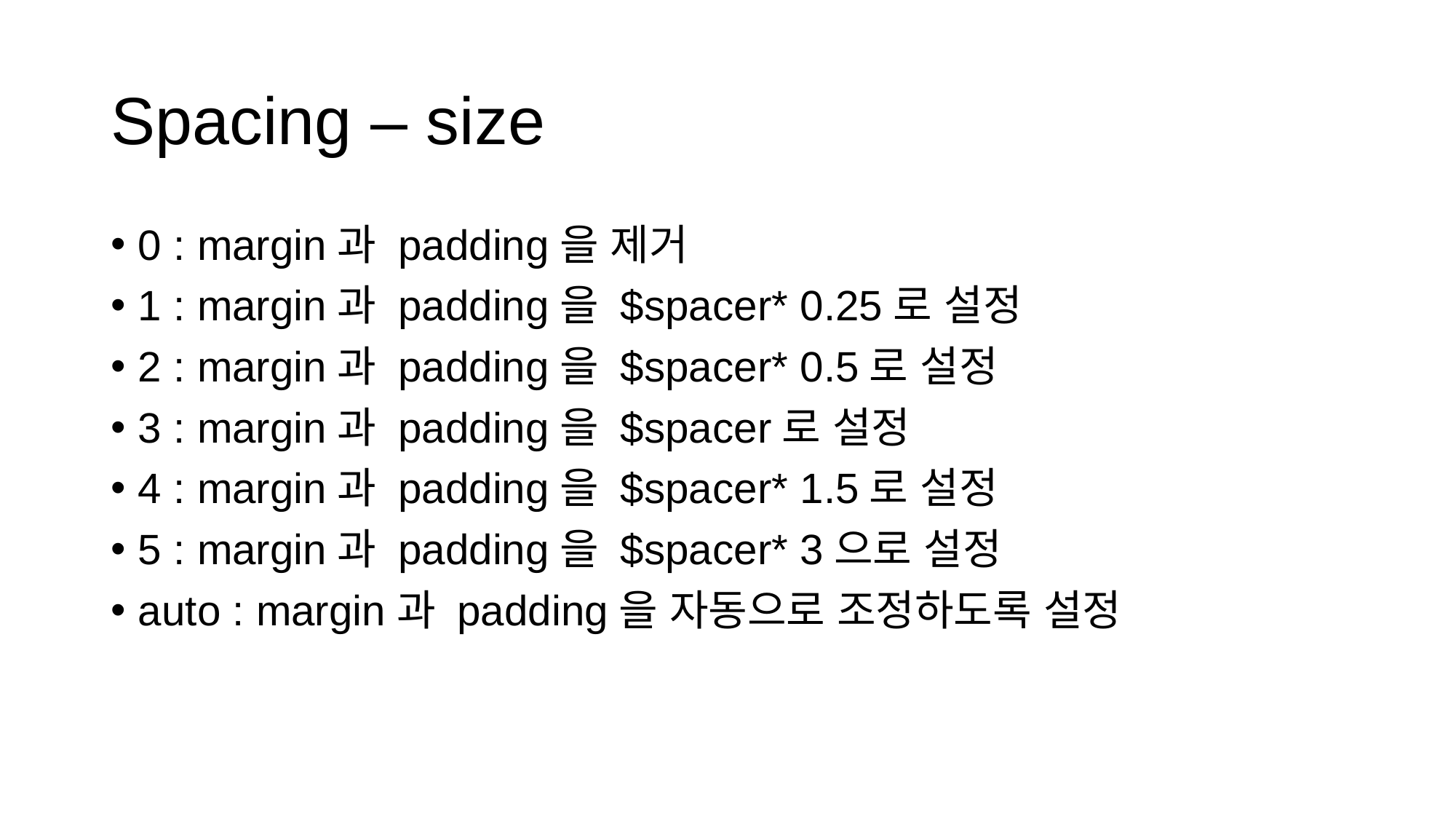

# Spacing – size
0 : margin과 padding을 제거
1 : margin과 padding을 $spacer* 0.25로 설정
2 : margin과 padding을 $spacer* 0.5로 설정
3 : margin과 padding을 $spacer로 설정
4 : margin과 padding을 $spacer* 1.5로 설정
5 : margin과 padding을 $spacer* 3으로 설정
auto : margin과 padding을 자동으로 조정하도록 설정